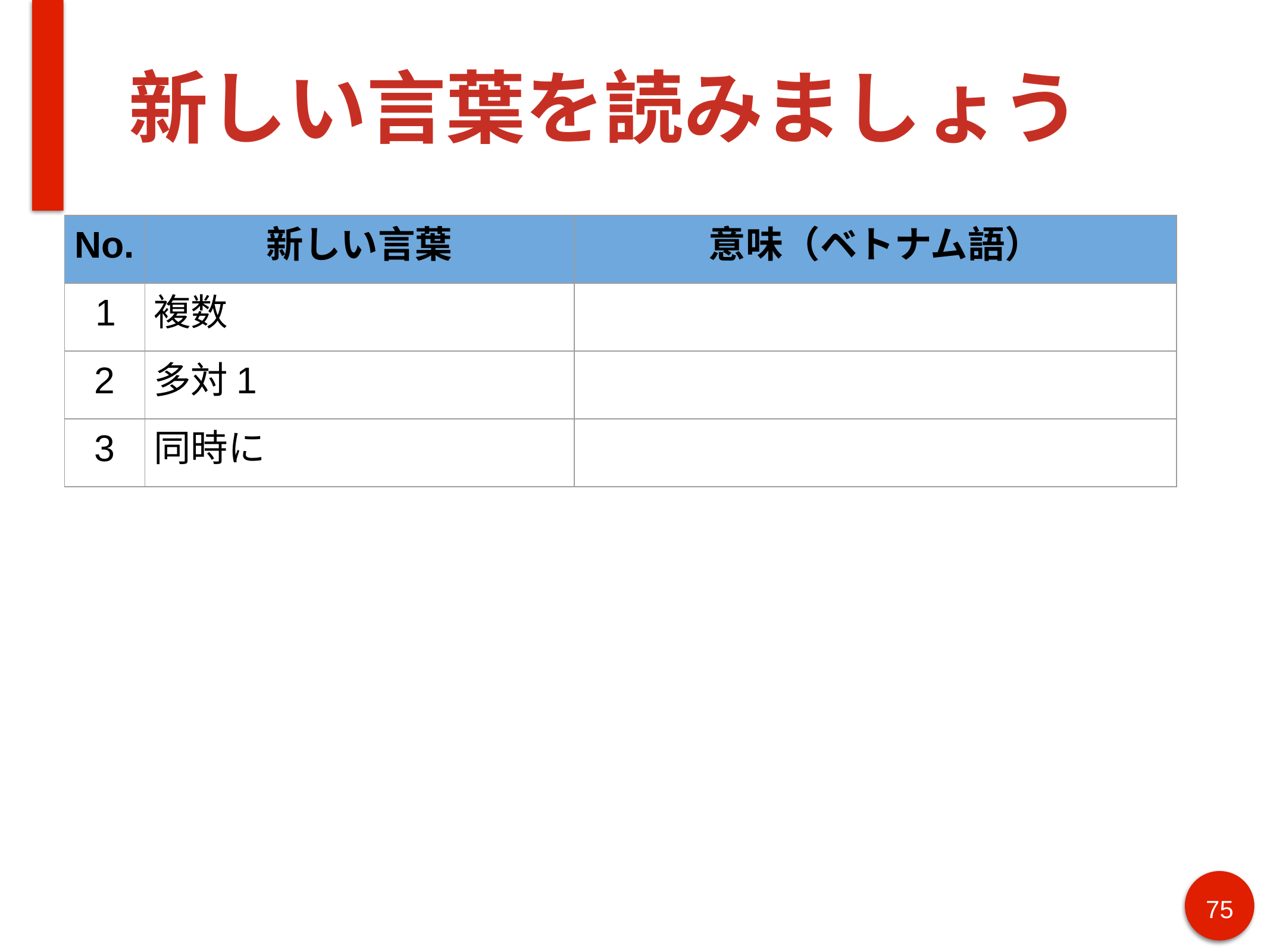

# 新しい言葉を読みましょう
| No. | 新しい言葉 | 意味（ベトナム語） |
| --- | --- | --- |
| 1 | 複数 |  |
| 2 | 多対1 |  |
| 3 | 同時に |  |
75